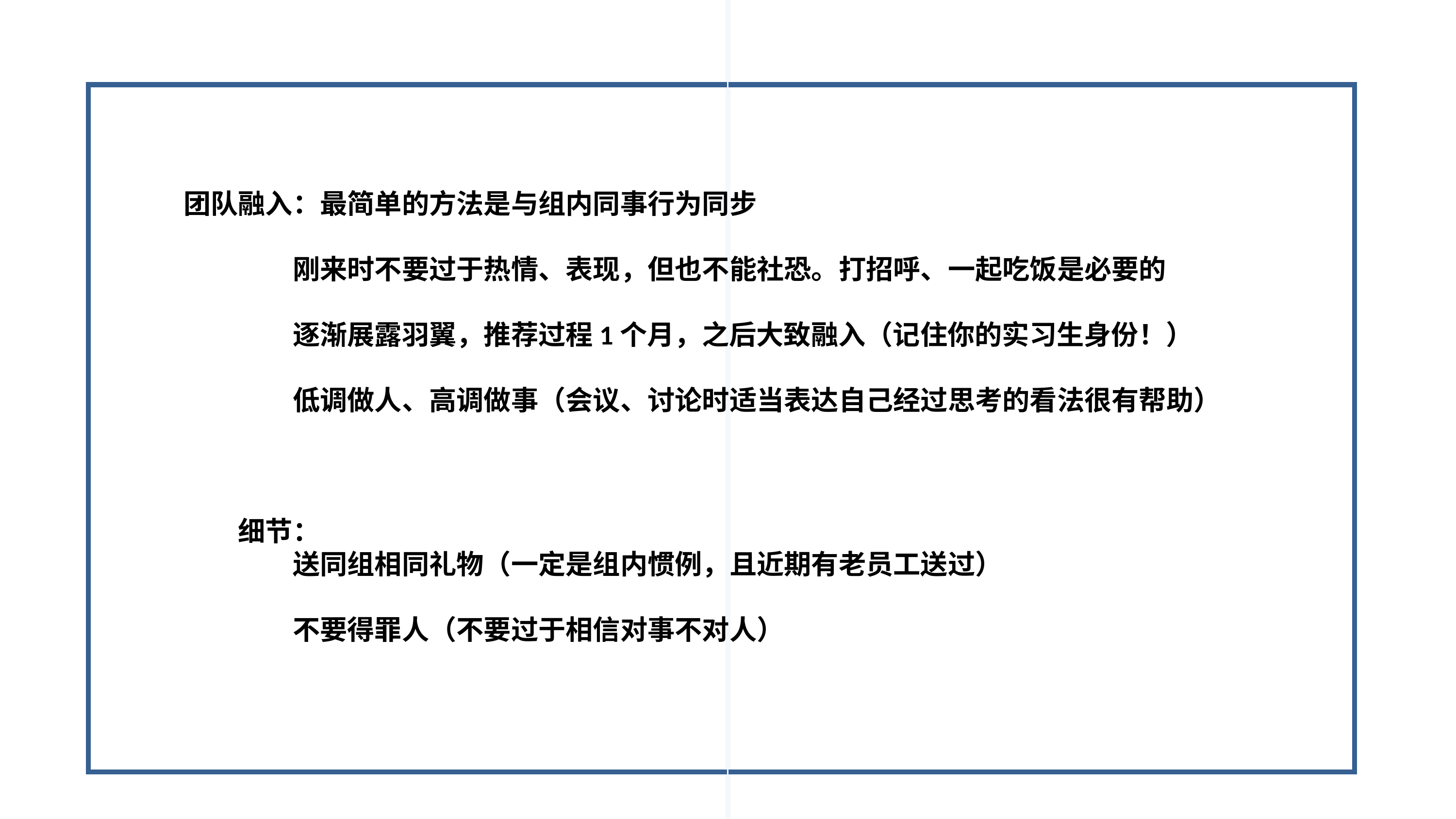

团队融入：最简单的方法是与组内同事行为同步

刚来时不要过于热情、表现，但也不能社恐。打招呼、一起吃饭是必要的

逐渐展露羽翼，推荐过程1个月，之后大致融入（记住你的实习生身份！）

低调做人、高调做事（会议、讨论时适当表达自己经过思考的看法很有帮助）

细节：
送同组相同礼物（一定是组内惯例，且近期有老员工送过）

不要得罪人（不要过于相信对事不对人）